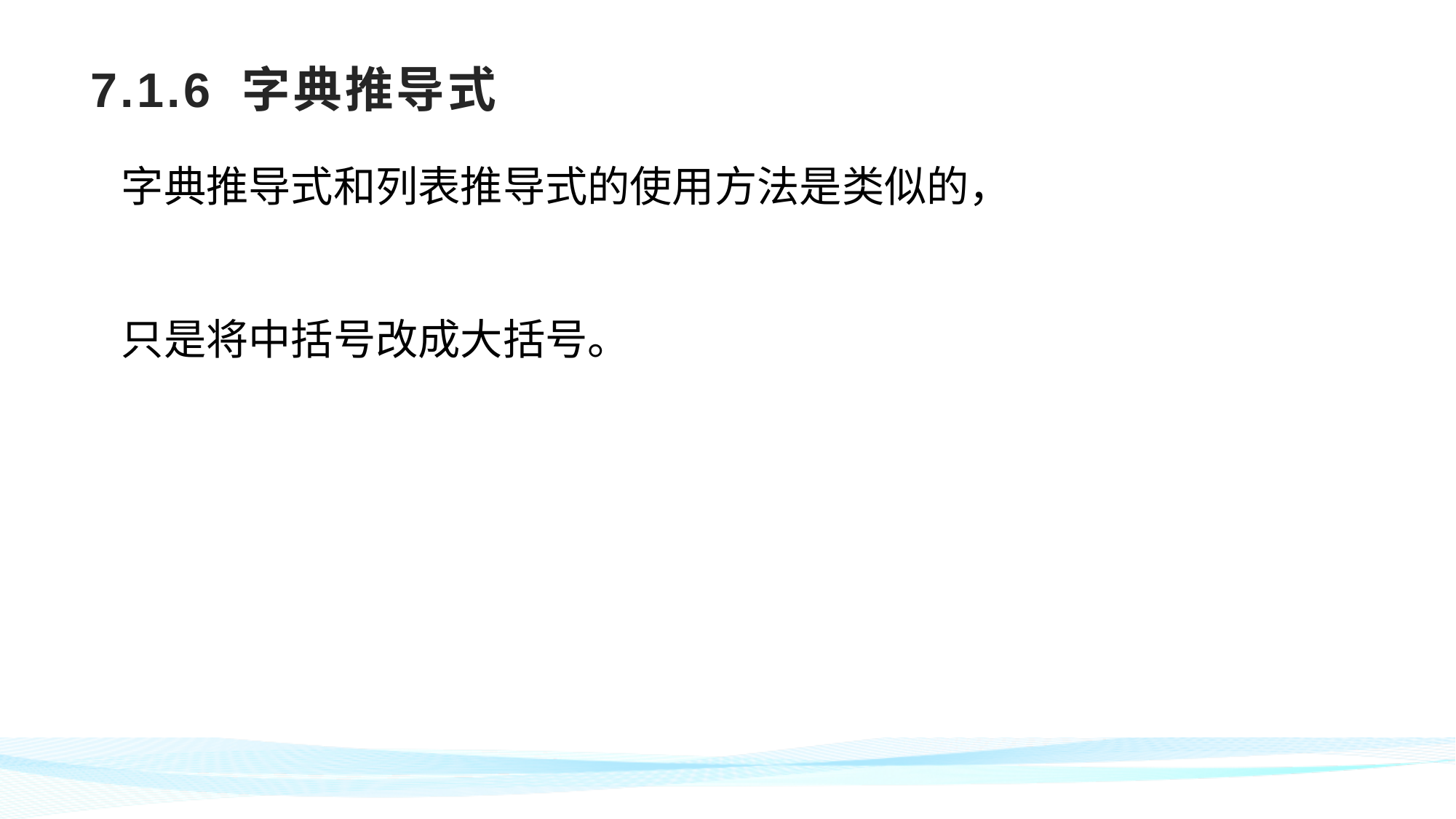

# 7.1.6 字典推导式
字典推导式和列表推导式的使用方法是类似的，

只是将中括号改成大括号。
49